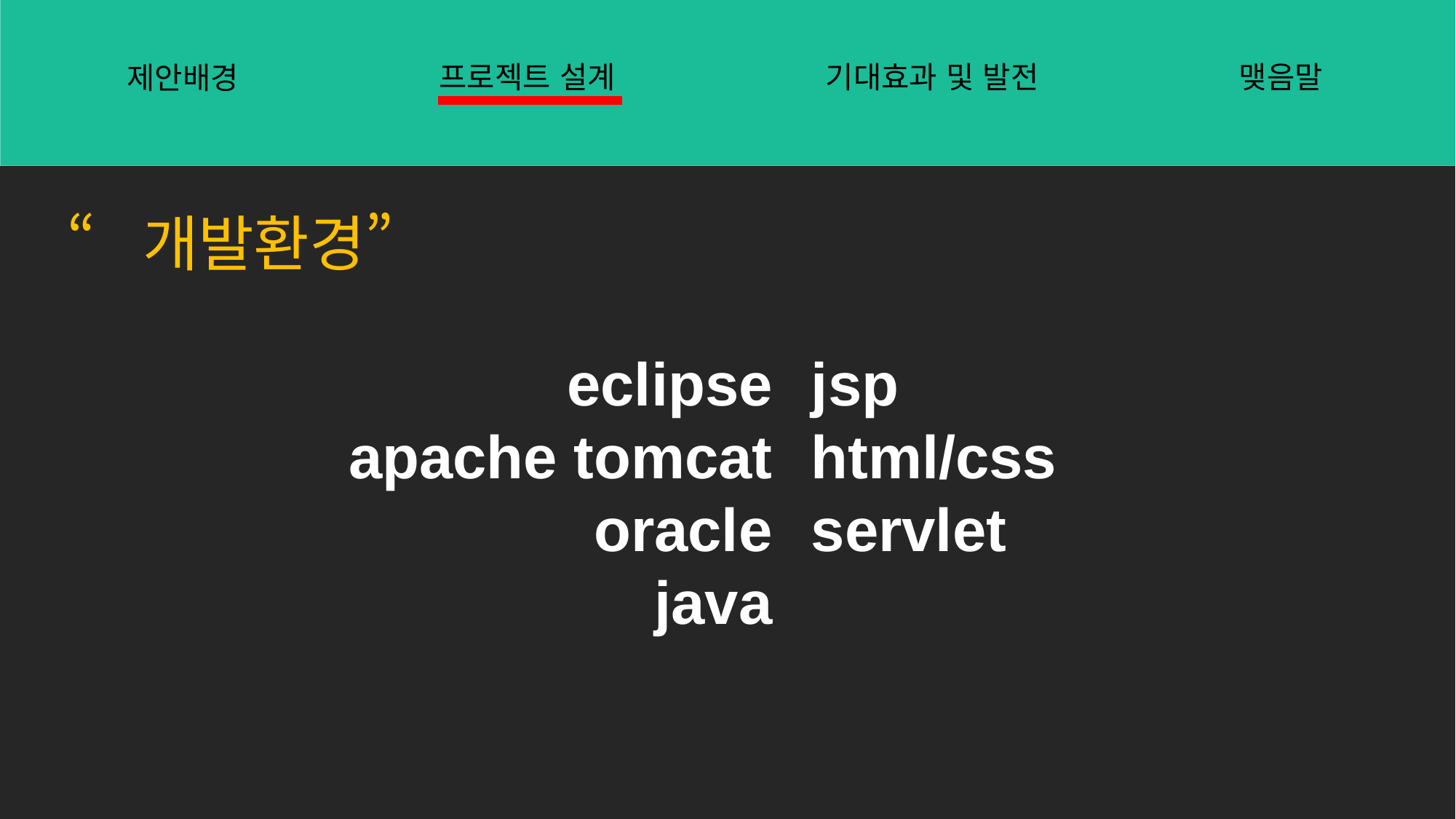

프로젝트 설계
기대효과 및 발전
맺음말
제안배경

“개발환경”
eclipse
apache tomcat
oracle
java
jsp
html/css
servlet